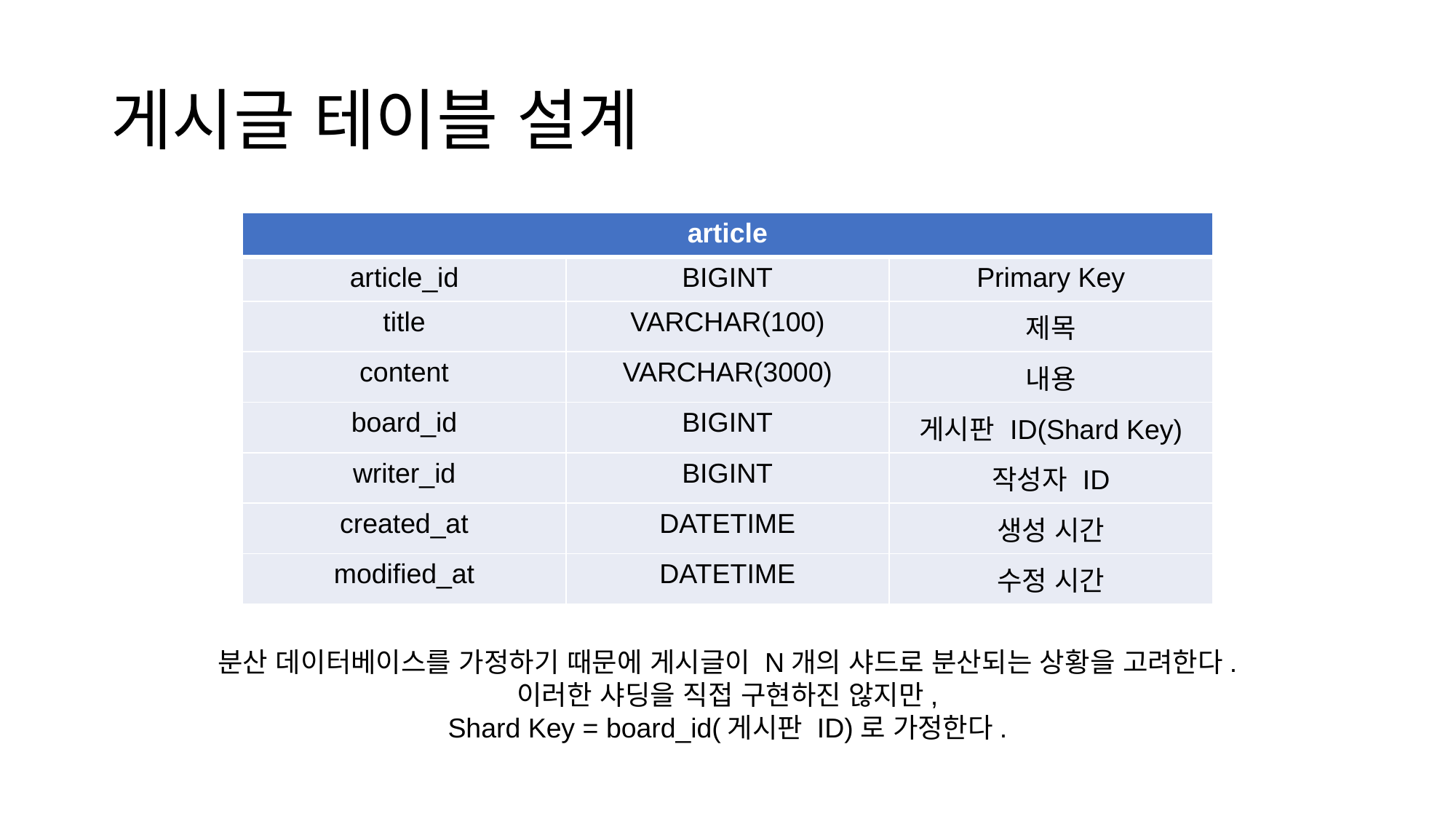

# 게시글 테이블 설계
| article |  |  |
| --- | --- | --- |
| article\_id | BIGINT | Primary Key |
| title | VARCHAR(100) | 제목 |
| content | VARCHAR(3000) | 내용 |
| board\_id | BIGINT | 게시판 ID(Shard Key) |
| writer\_id | BIGINT | 작성자 ID |
| created\_at | DATETIME | 생성 시간 |
| modified\_at | DATETIME | 수정 시간 |
분산 데이터베이스를 가정하기 때문에 게시글이 N개의 샤드로 분산되는 상황을 고려한다.
이러한 샤딩을 직접 구현하진 않지만,
Shard Key = board_id(게시판 ID)로 가정한다.